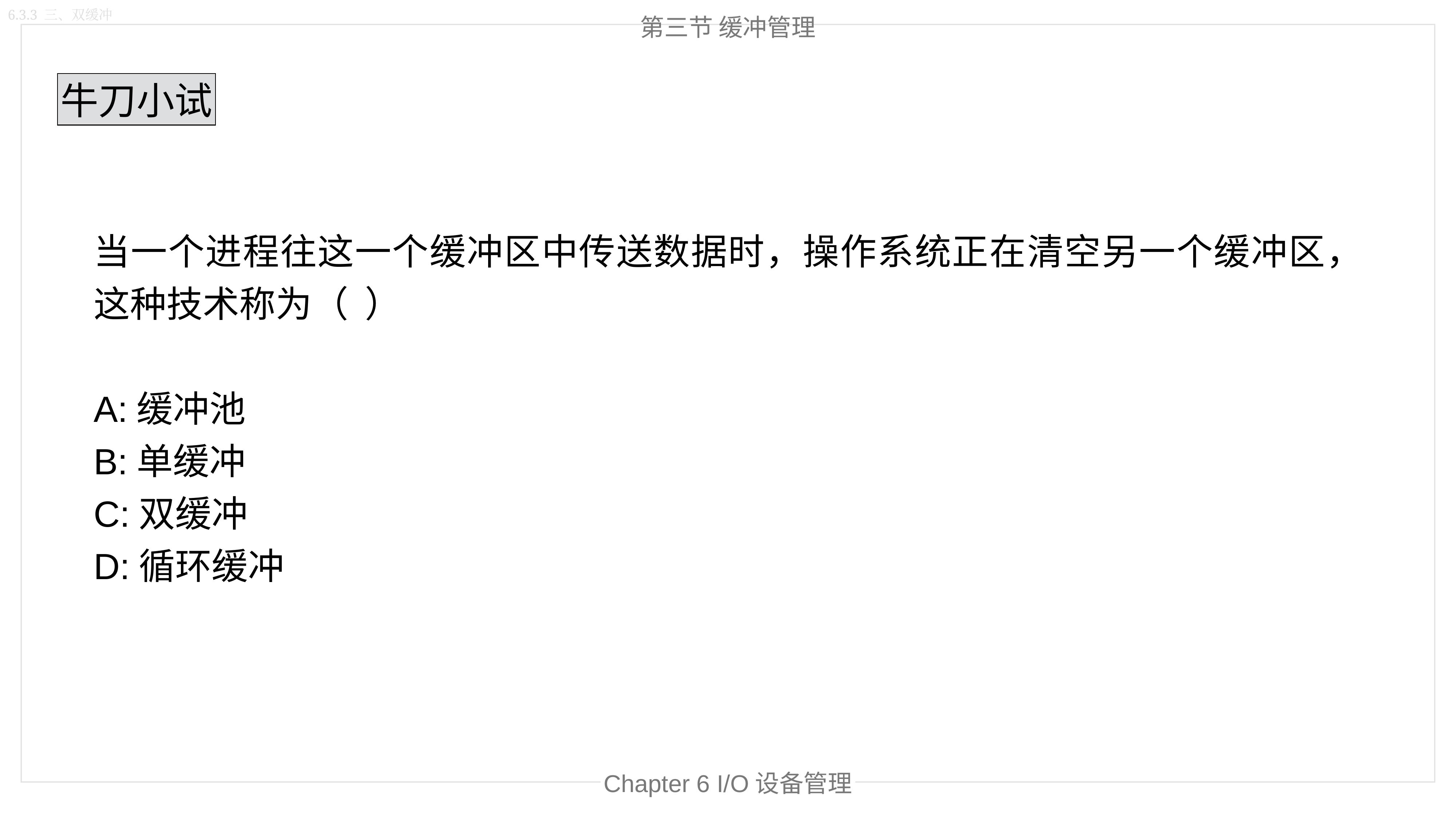

6.3.3 三、双缓冲
第三节 缓冲管理

牛刀小试
当一个进程往这一个缓冲区中传送数据时，操作系统正在清空另一个缓冲区，这种技术称为（  ）

A:缓冲池
B:单缓冲
C:双缓冲
D:循环缓冲
Chapter 6 I/O设备管理